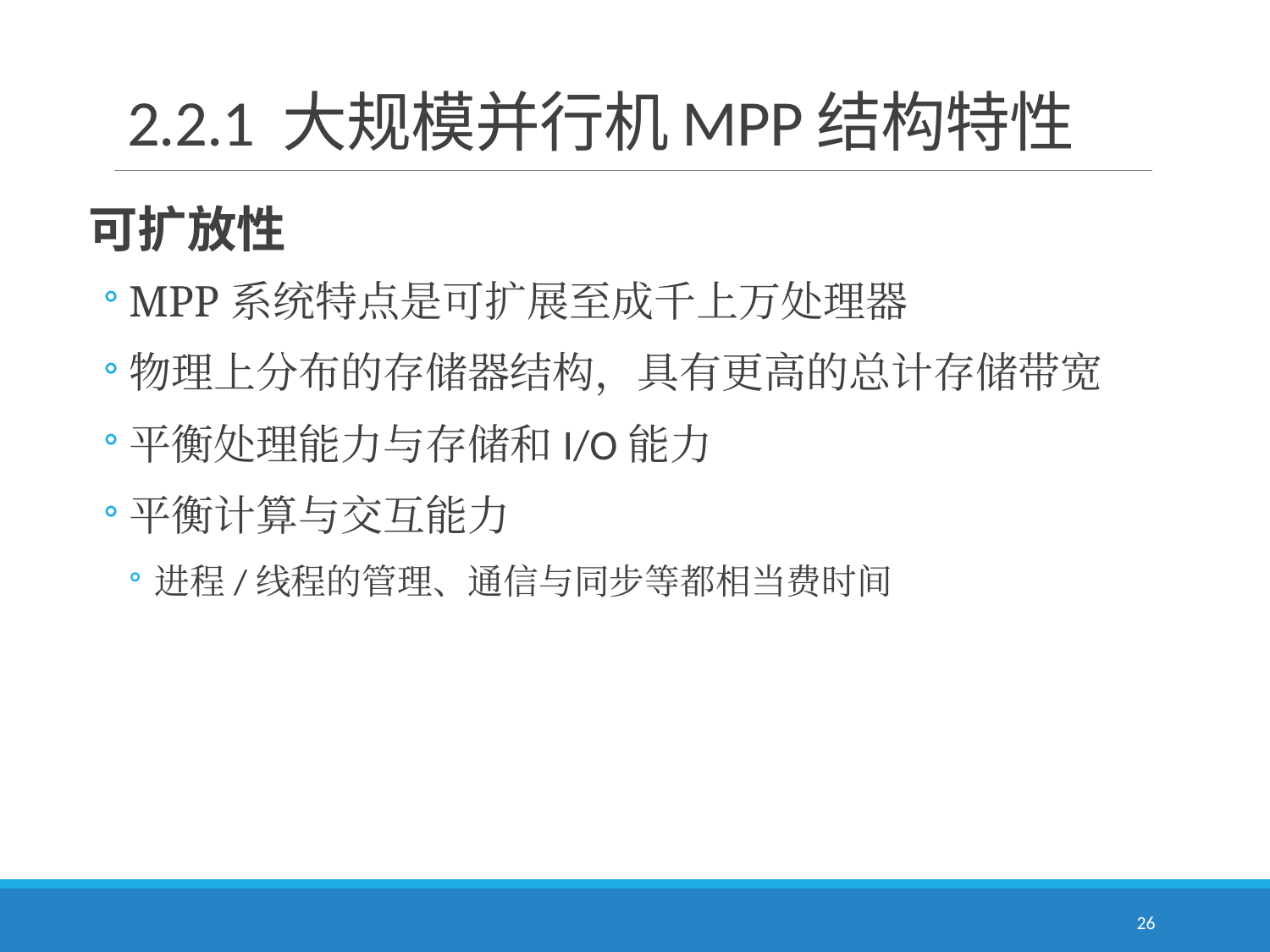

# 2.2.1 大规模并行机MPP结构特性
可扩放性
MPP系统特点是可扩展至成千上万处理器
物理上分布的存储器结构，具有更高的总计存储带宽
平衡处理能力与存储和I/O能力
平衡计算与交互能力
进程/线程的管理、通信与同步等都相当费时间
26